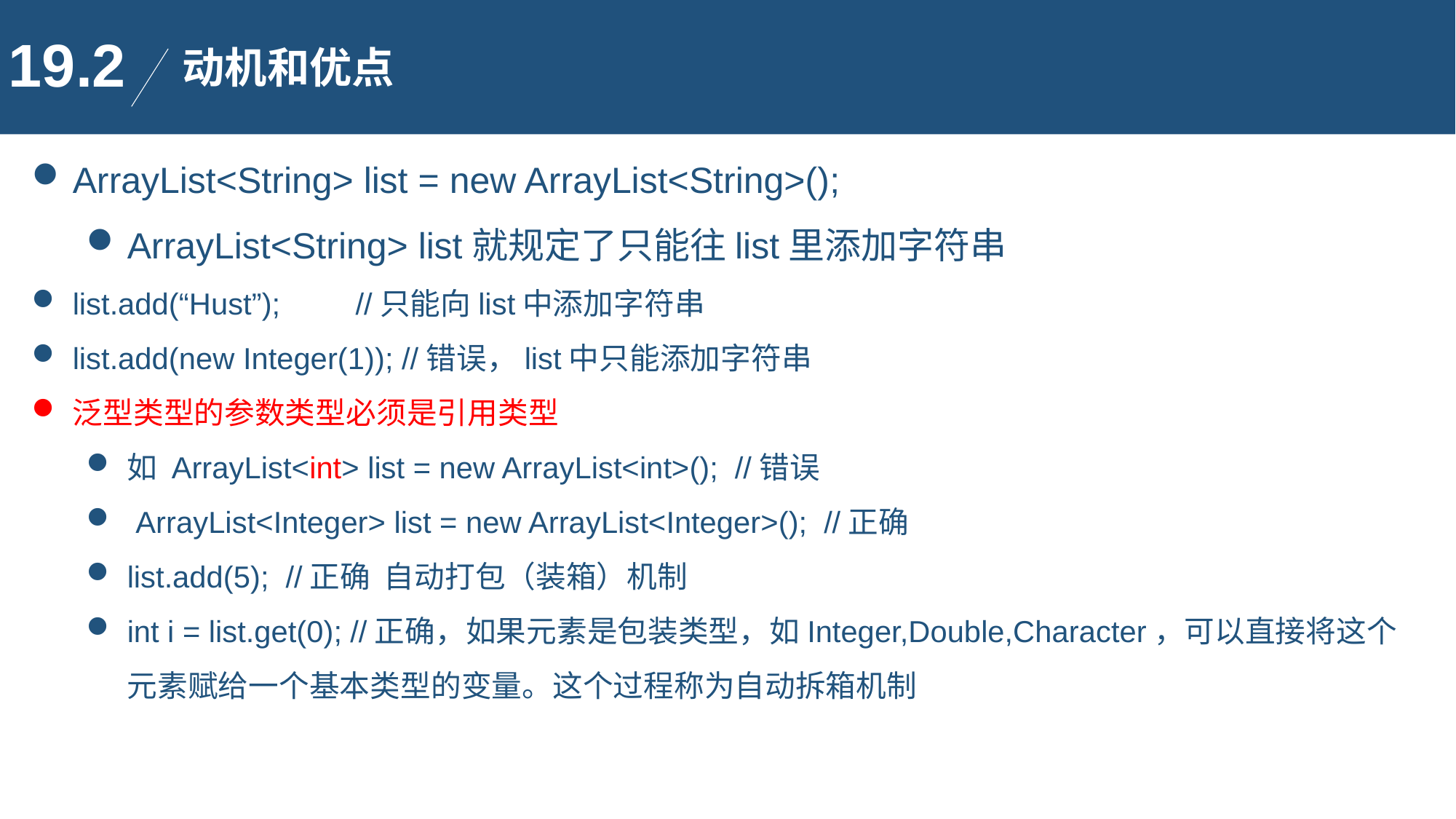

19.2
动机和优点
ArrayList<String> list = new ArrayList<String>();
ArrayList<String> list就规定了只能往list里添加字符串
list.add(“Hust”);         //只能向list中添加字符串
list.add(new Integer(1)); //错误，list中只能添加字符串
泛型类型的参数类型必须是引用类型
如 ArrayList<int> list = new ArrayList<int>();  //错误
 ArrayList<Integer> list = new ArrayList<Integer>();  //正确
list.add(5);  //正确  自动打包（装箱）机制
int i = list.get(0); //正确，如果元素是包装类型，如Integer,Double,Character，可以直接将这个元素赋给一个基本类型的变量。这个过程称为自动拆箱机制